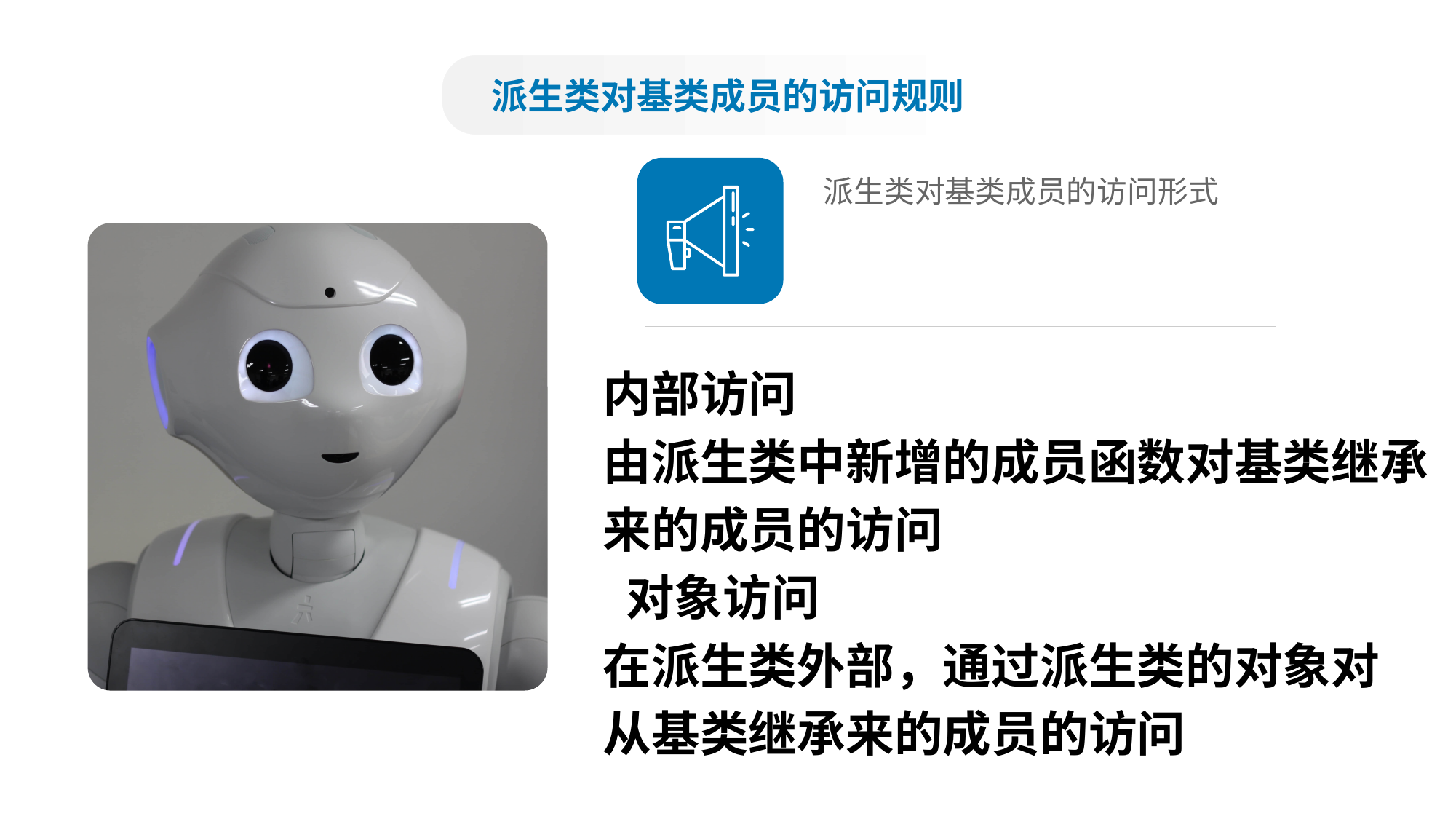

派生类对基类成员的访问规则

派生类对基类成员的访问形式

内部访问
由派生类中新增的成员函数对基类继承
来的成员的访问
 对象访问
在派生类外部，通过派生类的对象对
从基类继承来的成员的访问